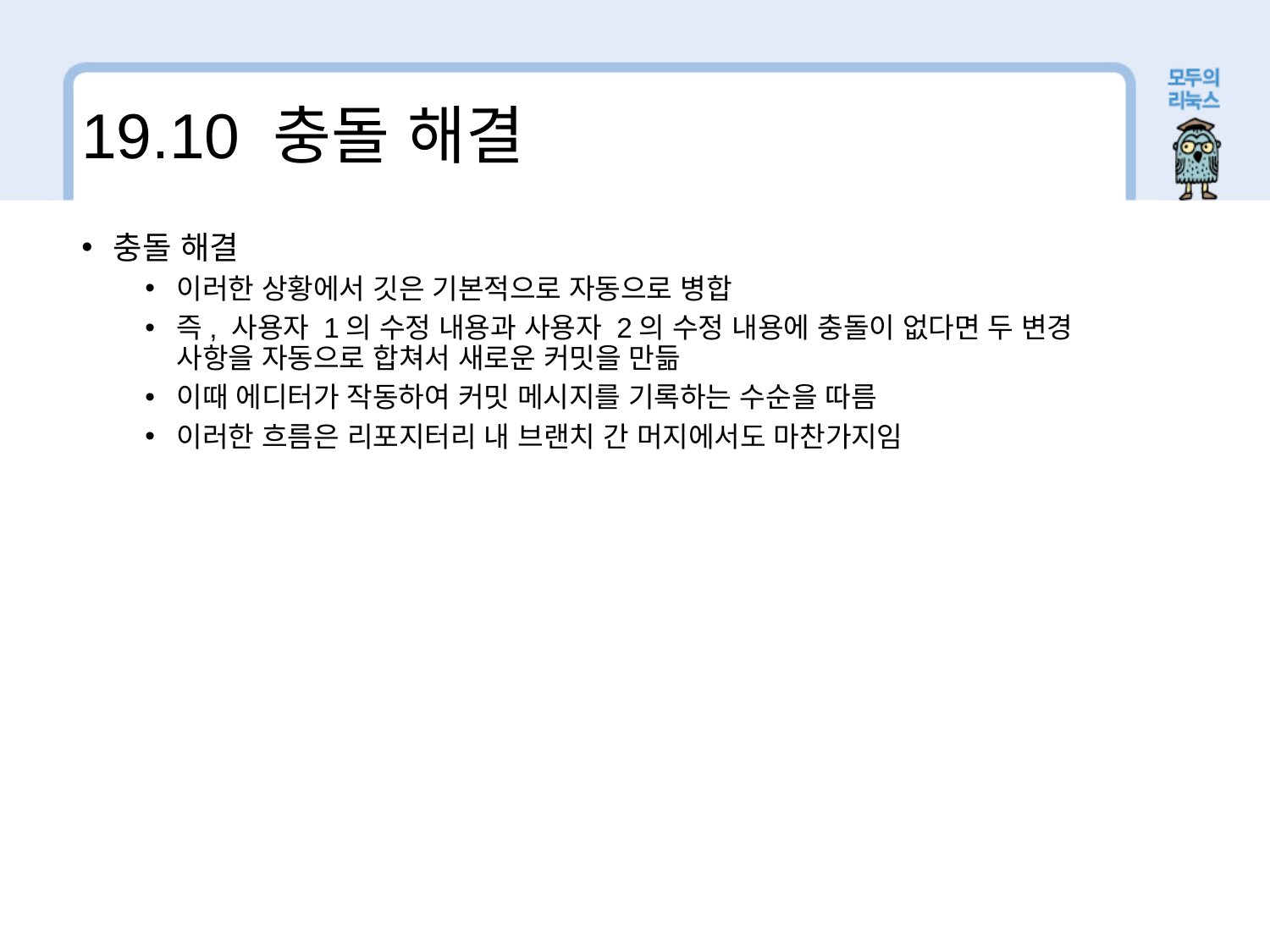

19.10 충돌 해결
충돌 해결
이러한 상황에서 깃은 기본적으로 자동으로 병합
즉, 사용자 1의 수정 내용과 사용자 2의 수정 내용에 충돌이 없다면 두 변경 사항을 자동으로 합쳐서 새로운 커밋을 만듦
이때 에디터가 작동하여 커밋 메시지를 기록하는 수순을 따름
이러한 흐름은 리포지터리 내 브랜치 간 머지에서도 마찬가지임